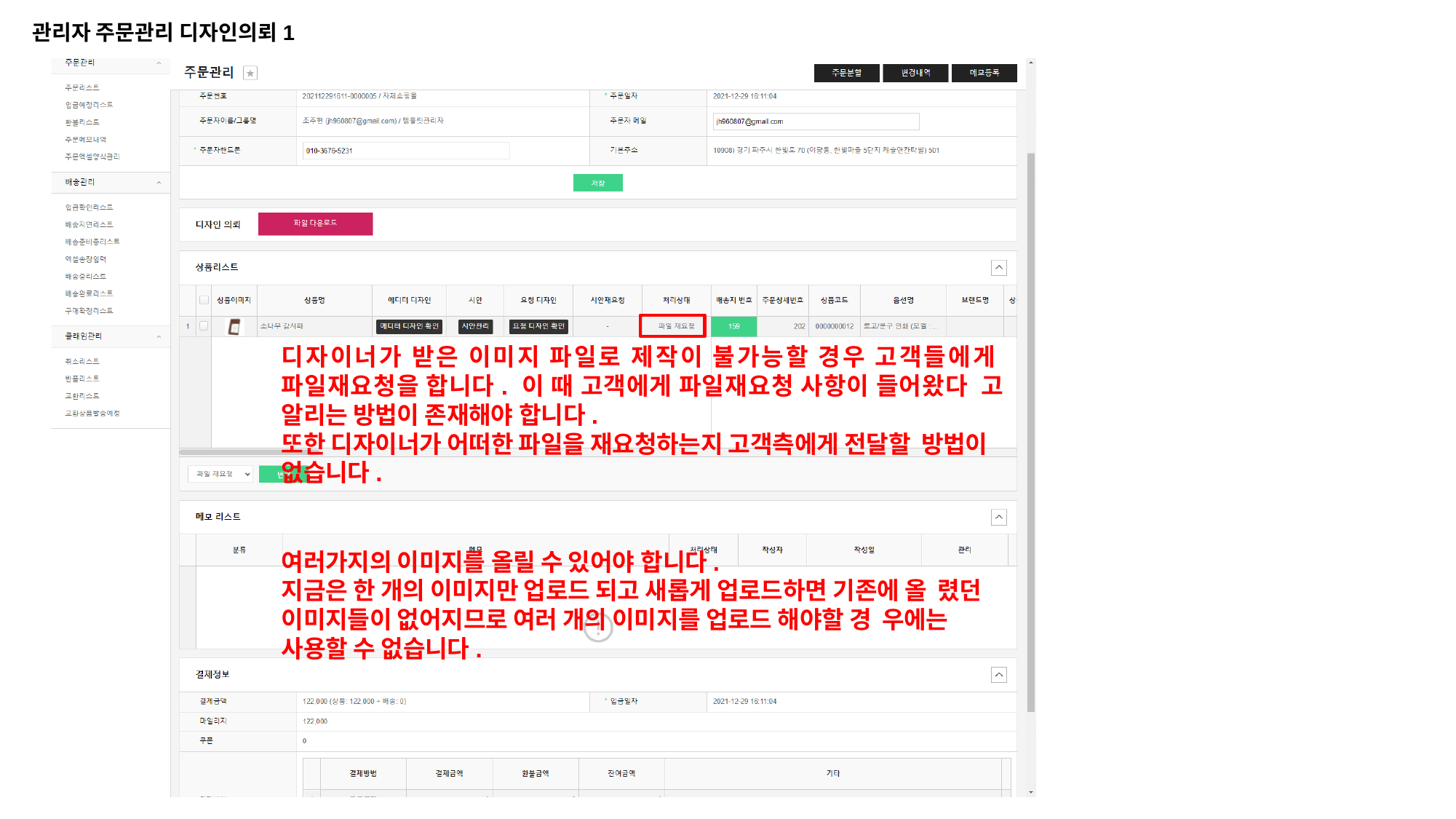

관리자 주문관리 디자인의뢰1

디자이너가 받은 이미지 파일로 제작이 불가능할 경우 고객들에게  파일재요청을 합니다. 이 때 고객에게 파일재요청 사항이 들어왔다  고 알리는 방법이 존재해야 합니다.
또한 디자이너가 어떠한 파일을 재요청하는지 고객측에게 전달할  방법이 없습니다.

여러가지의 이미지를 올릴 수 있어야 합니다.
지금은 한 개의 이미지만 업로드 되고 새롭게 업로드하면 기존에 올  렸던 이미지들이 없어지므로 여러 개의 이미지를 업로드 해야할 경  우에는 사용할 수 없습니다.